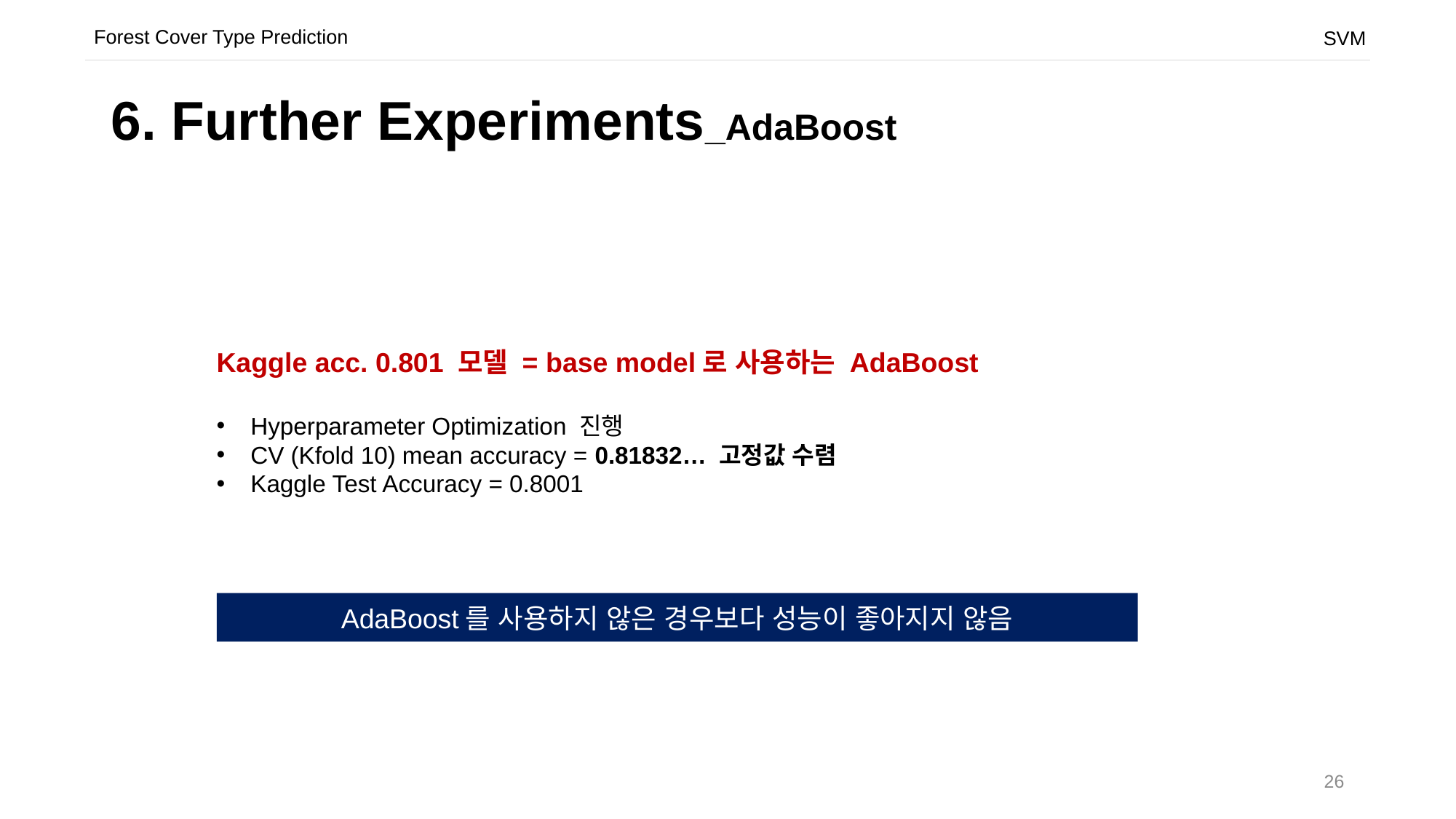

Forest Cover Type Prediction
SVM
# 6. Further Experiments_AdaBoost
Kaggle acc. 0.801 모델 = base model로 사용하는 AdaBoost

Hyperparameter Optimization 진행
CV (Kfold 10) mean accuracy = 0.81832… 고정값 수렴
Kaggle Test Accuracy = 0.8001

AdaBoost를 사용하지 않은 경우보다 성능이 좋아지지 않음
26